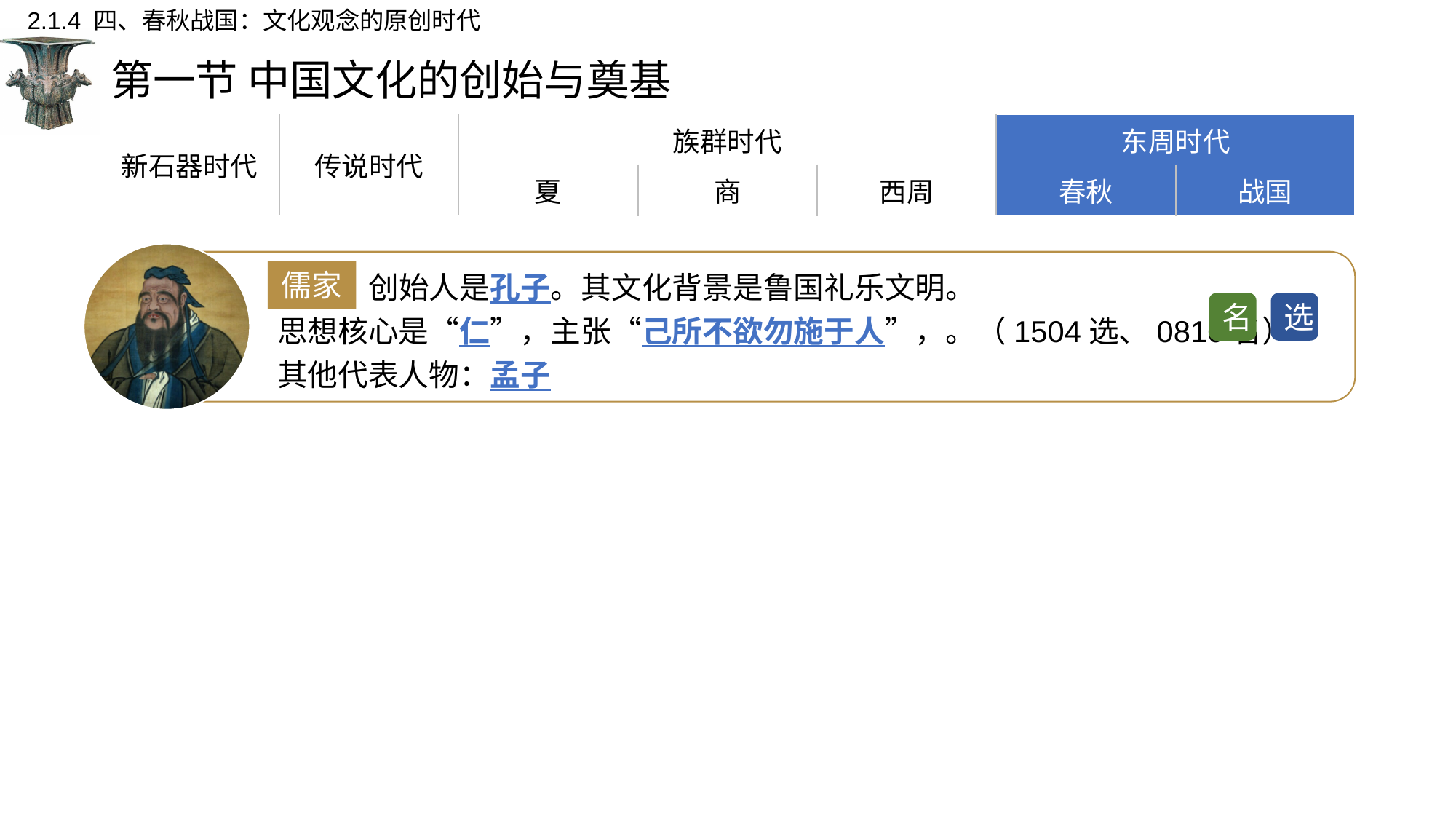

2.1.4 四、春秋战国：文化观念的原创时代
# 第一节 中国文化的创始与奠基
| 新石器时代 | 传说时代 | 族群时代 |  |  | 东周时代 |  |
| --- | --- | --- | --- | --- | --- | --- |
|  |  | 夏 | 商 | 西周 | 春秋 | 战国 |

儒家：创始人是孔子。其文化背景是鲁国礼乐文明。
思想核心是“仁”，主张“己所不欲勿施于人”，。（1504选、0810名）
其他代表人物：孟子
儒家
名
选